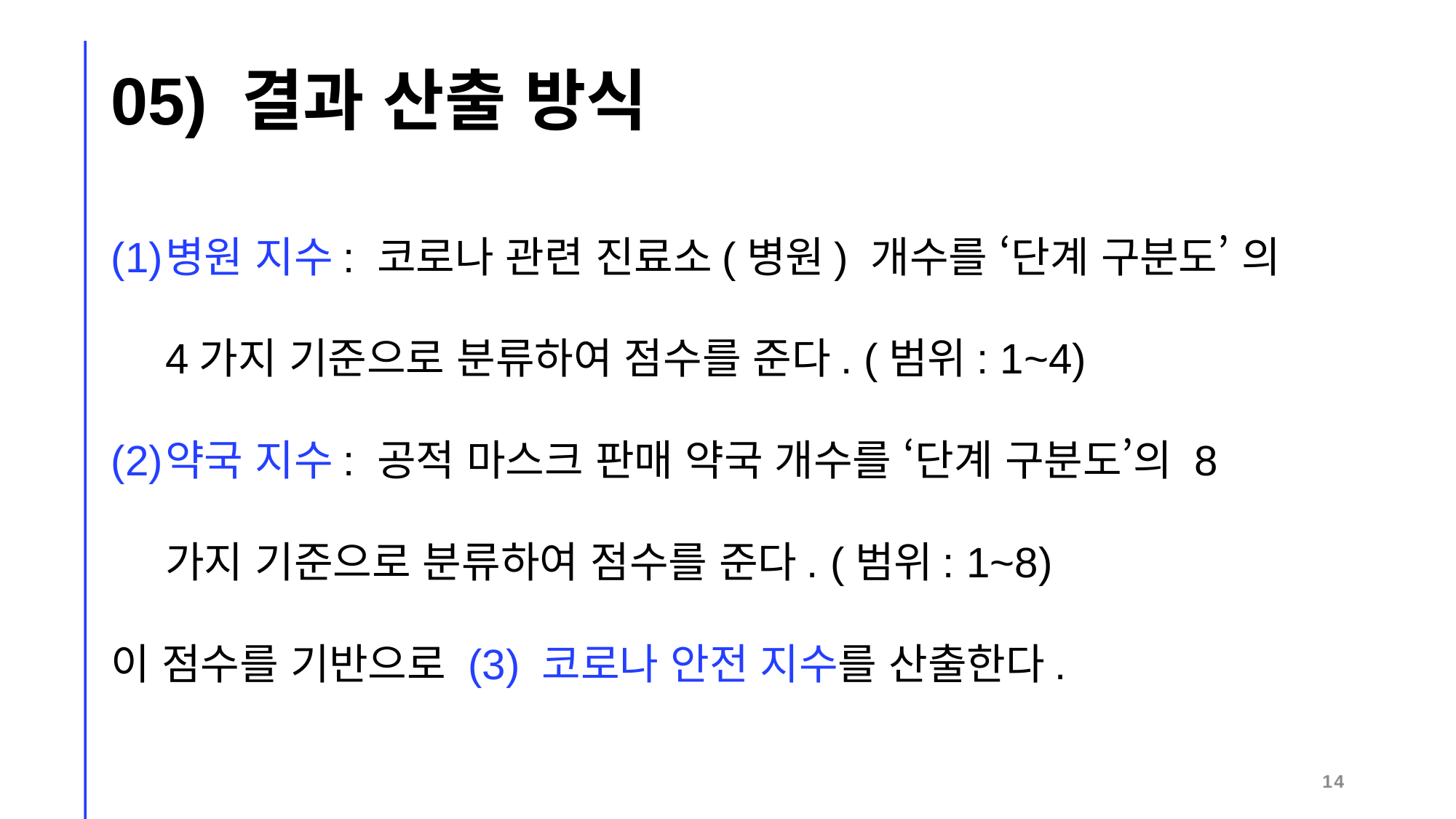

05) 결과 산출 방식
병원 지수: 코로나 관련 진료소(병원) 개수를 ‘단계 구분도’ 의 4가지 기준으로 분류하여 점수를 준다. (범위: 1~4)
약국 지수: 공적 마스크 판매 약국 개수를 ‘단계 구분도’의 8가지 기준으로 분류하여 점수를 준다. (범위: 1~8)
이 점수를 기반으로 (3) 코로나 안전 지수를 산출한다.
14